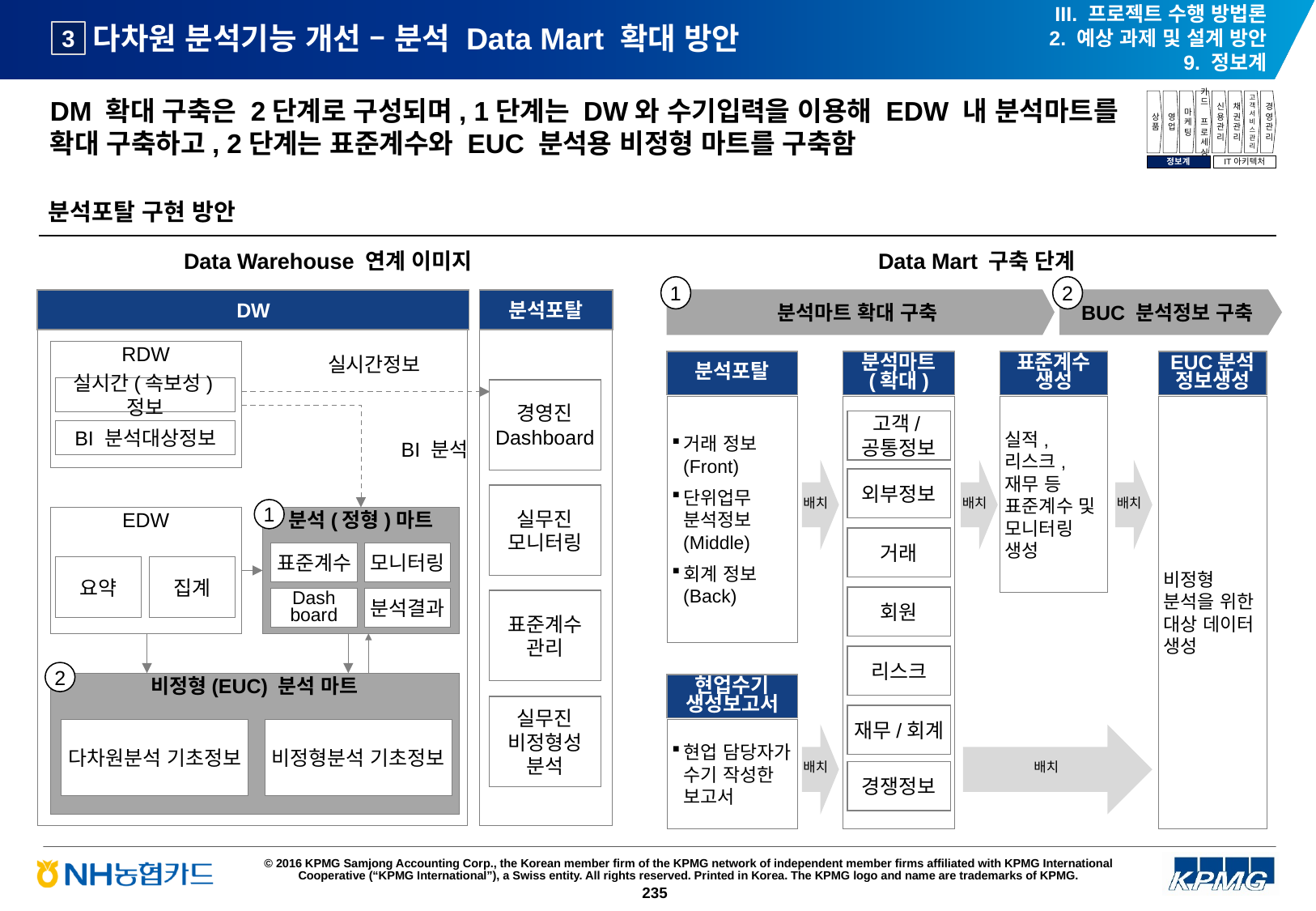

III. 프로젝트 수행 방법론
2. 예상 과제 및 설계 방안
9. 정보계
# 다차원 분석기능 개선 – 분석 Data Mart 확대 방안
3
DM 확대 구축은 2단계로 구성되며, 1단계는 DW와 수기입력을 이용해 EDW 내 분석마트를 확대 구축하고, 2단계는 표준계수와 EUC 분석용 비정형 마트를 구축함
상품
영업
마케팅
카드
프로세싱
신용관리
채권관리
고객서비스관리
경영관리
정보계
IT아키텍처
분석포탈 구현 방안
Data Warehouse 연계 이미지
Data Mart 구축 단계
1
2
DW
분석포탈
분석마트 확대 구축
BUC 분석정보 구축

RDW
분석포탈
분석마트
(확대)
표준계수
생성
EUC분석
정보생성
실시간정보
실시간(속보성)정보
경영진 Dashboard
거래 정보(Front)
단위업무 분석정보(Middle)
회계 정보(Back)

실적, 리스크, 재무 등 표준계수 및 모니터링 생성
비정형 분석을 위한 대상 데이터 생성
고객/공통정보
BI 분석대상정보
BI 분석
배치
배치
배치
외부정보
실무진 모니터링
1
EDW
분석(정형)마트
거래
표준계수
모니터링
요약
집계
회원
Dash board
분석결과
표준계수 관리
리스크
2
비정형(EUC) 분석 마트
현업수기
생성보고서
실무진 비정형성
분석
재무/회계
다차원분석 기초정보
비정형분석 기초정보
현업 담당자가 수기 작성한 보고서
배치
배치
경쟁정보